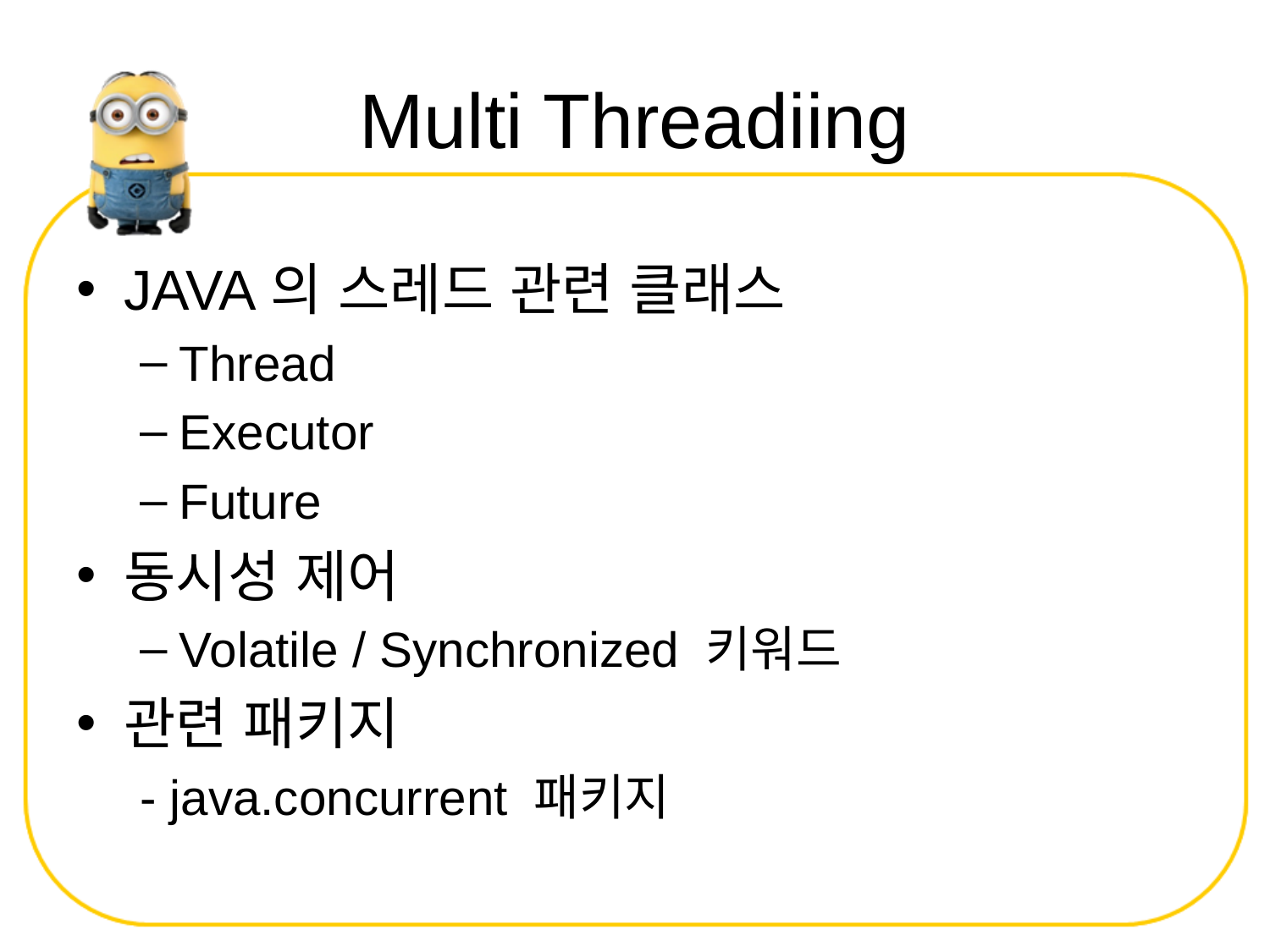

# Multi Threadiing
JAVA의 스레드 관련 클래스
Thread
Executor
Future
동시성 제어
Volatile / Synchronized 키워드
관련 패키지
- java.concurrent 패키지